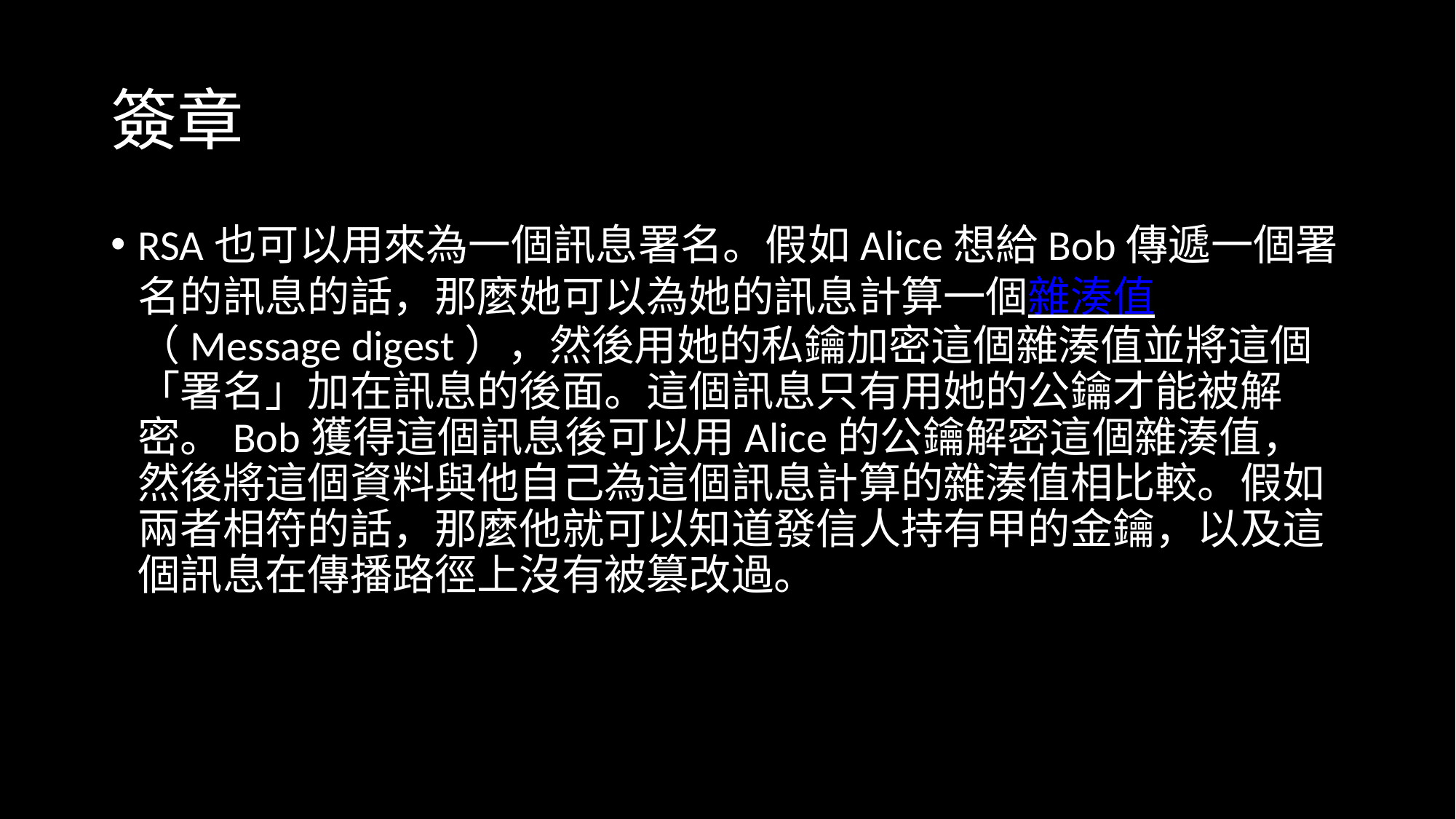

簽章
RSA也可以用來為一個訊息署名。假如Alice想給Bob傳遞一個署名的訊息的話，那麼她可以為她的訊息計算一個雜湊值（Message digest），然後用她的私鑰加密這個雜湊值並將這個「署名」加在訊息的後面。這個訊息只有用她的公鑰才能被解密。Bob獲得這個訊息後可以用Alice的公鑰解密這個雜湊值，然後將這個資料與他自己為這個訊息計算的雜湊值相比較。假如兩者相符的話，那麼他就可以知道發信人持有甲的金鑰，以及這個訊息在傳播路徑上沒有被篡改過。